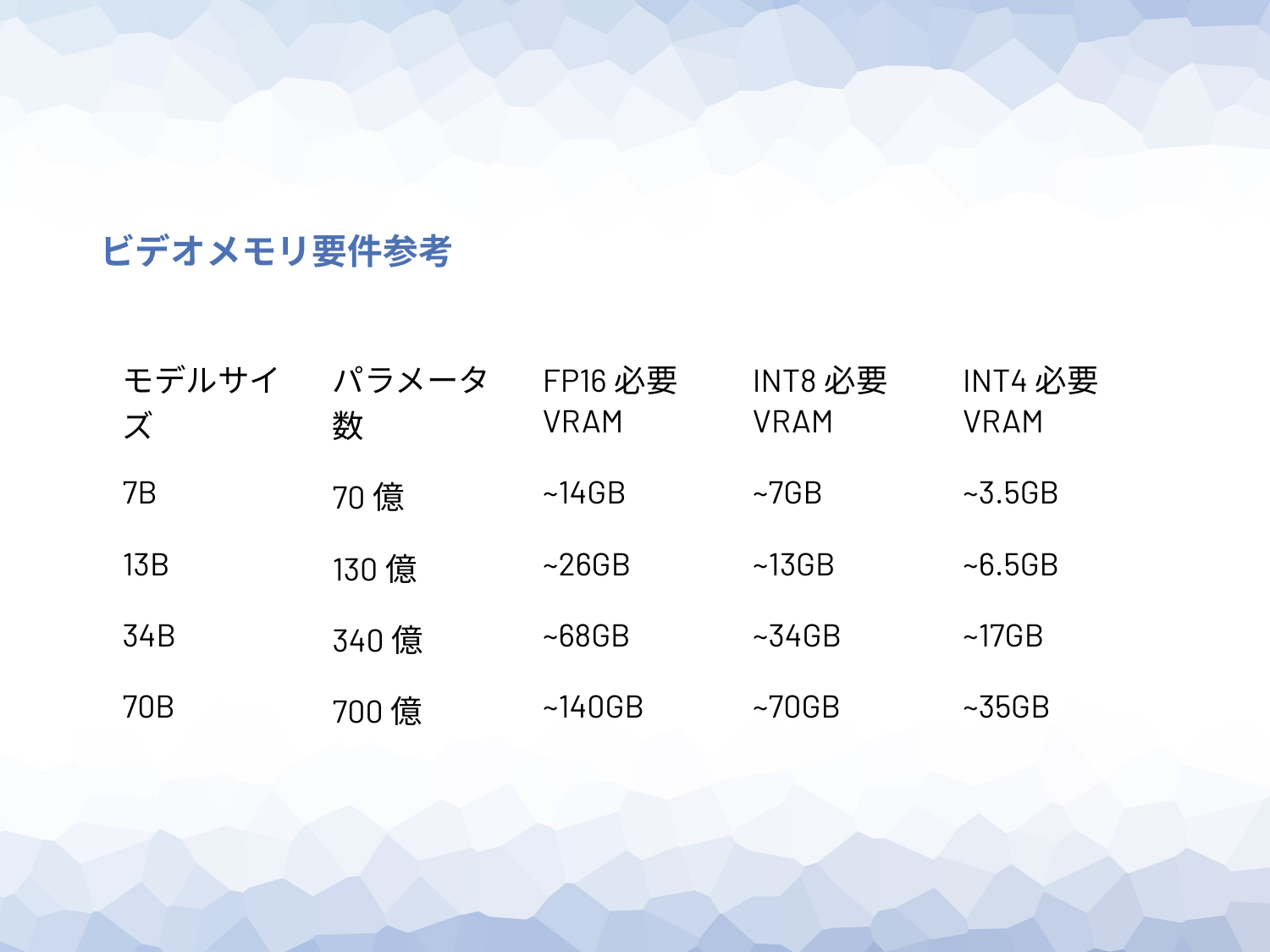

ビデオメモリ要件参考
| モデルサイズ | パラメータ数 | FP16必要VRAM | INT8必要VRAM | INT4必要VRAM |
| --- | --- | --- | --- | --- |
| 7B | 70億 | ~14GB | ~7GB | ~3.5GB |
| 13B | 130億 | ~26GB | ~13GB | ~6.5GB |
| 34B | 340億 | ~68GB | ~34GB | ~17GB |
| 70B | 700億 | ~140GB | ~70GB | ~35GB |